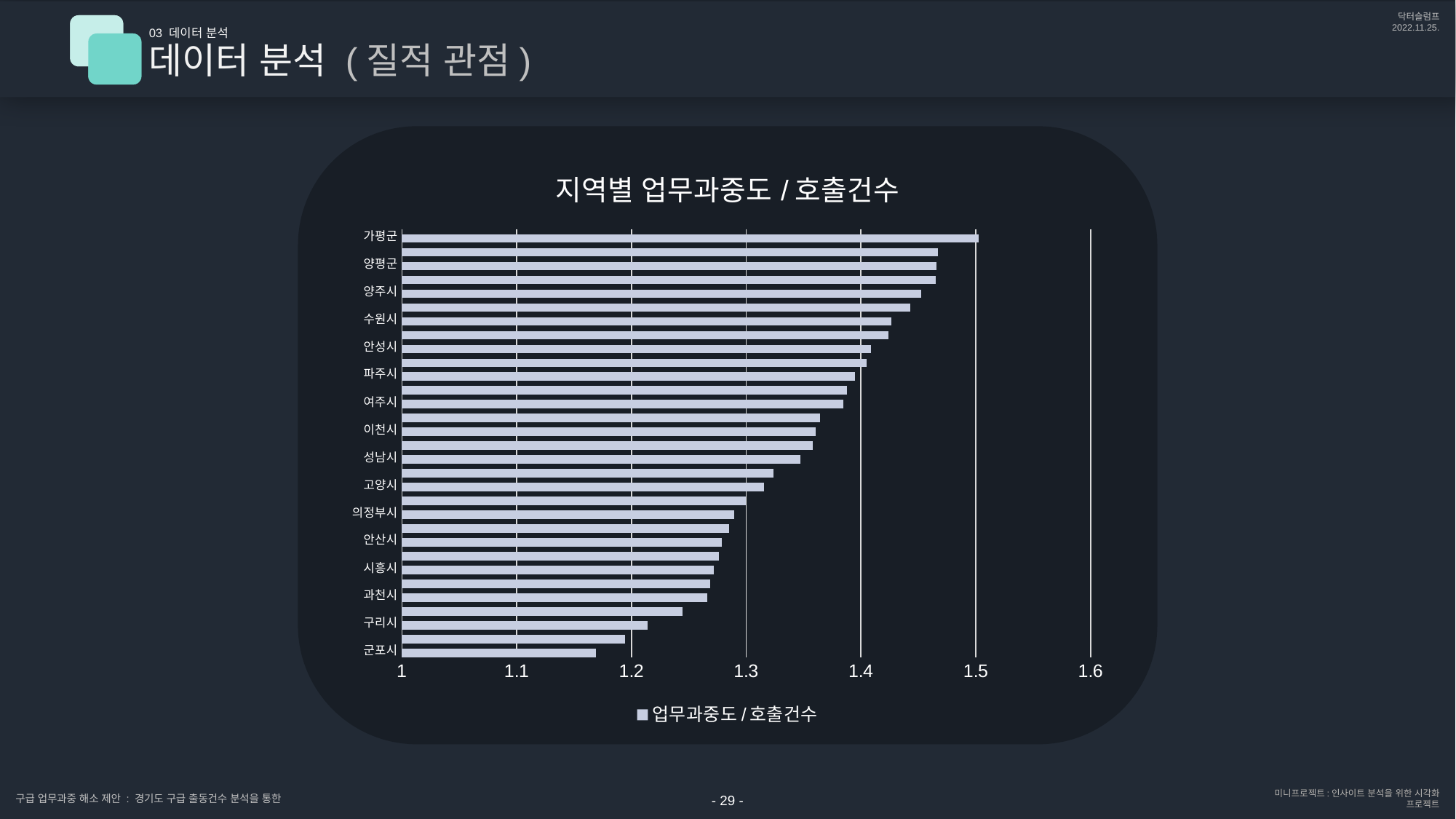

03 데이터 분석

데이터 분석 (질적 관점)

### Chart: 지역별 업무과중도/호출건수

| Category | 업무과중도/호출건수 | 열1 | 열2 |
|---|---|---|---|
| 군포시 | 1.1693640960579974 | None | None |
| 부천시 | 1.1944193493826465 | None | None |
| 구리시 | 1.2143073413796812 | None | None |
| 오산시 | 1.2443498886178 | None | None |
| 과천시 | 1.2658767456758488 | None | None |
| 광명시 | 1.2683160845806527 | None | None |
| 시흥시 | 1.2717365271944834 | None | None |
| 김포시 | 1.2760899529316057 | None | None |
| 안산시 | 1.278484592660271 | None | None |
| 안양시 | 1.285262771403354 | None | None |
| 의정부시 | 1.2894960621850176 | None | None |
| 평택시 | 1.299769238265389 | None | None |
| 고양시 | 1.3157202232056955 | None | None |
| 의왕시 | 1.3237678903738777 | None | None |
| 성남시 | 1.3472330627857076 | None | None |
| 동두천시 | 1.3582948154788583 | None | None |
| 이천시 | 1.360336098310292 | None | None |
| 용인시 | 1.3640976107473854 | None | None |
| 여주시 | 1.384681611102729 | None | None |
| 광주시 | 1.3876455540618398 | None | None |
| 파주시 | 1.3950686248331108 | None | None |
| 화성시 | 1.4050771917165705 | None | None |
| 안성시 | 1.4089106719367588 | None | None |
| 포천시 | 1.4238321509433869 | None | None |
| 수원시 | 1.4266740033513894 | None | None |
| 하남시 | 1.4427047166072136 | None | None |
| 양주시 | 1.4522292440018107 | None | None |
| 연천군 | 1.4649658227848077 | None | None |
| 양평군 | 1.4659208803301238 | None | None |
| 남양주시 | 1.4669930900679053 | None | None |
| 가평군 | 1.5027168438896594 | None | None |
- 29 -